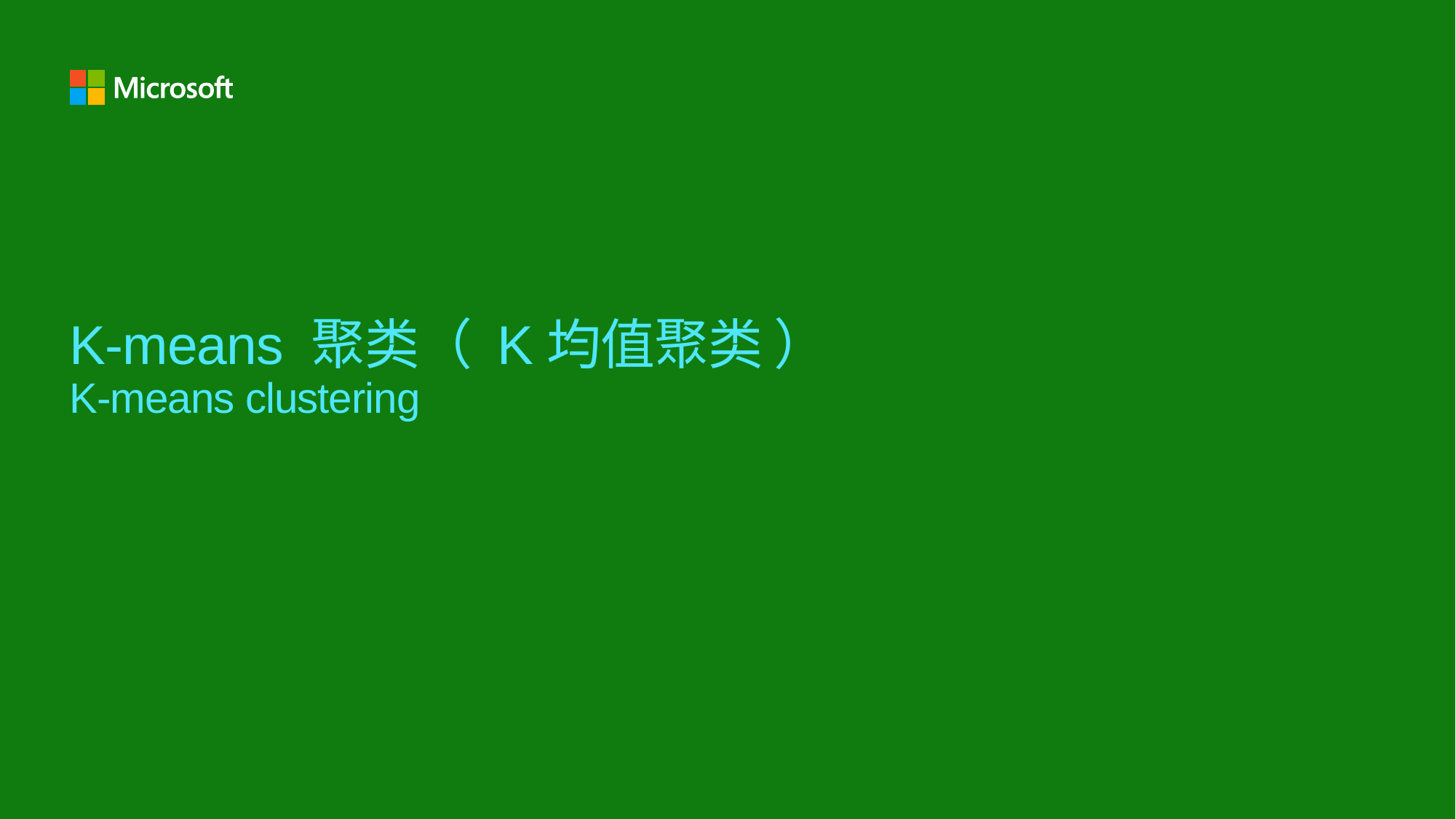

# K-means 聚类（ K均值聚类 ） K-means clustering